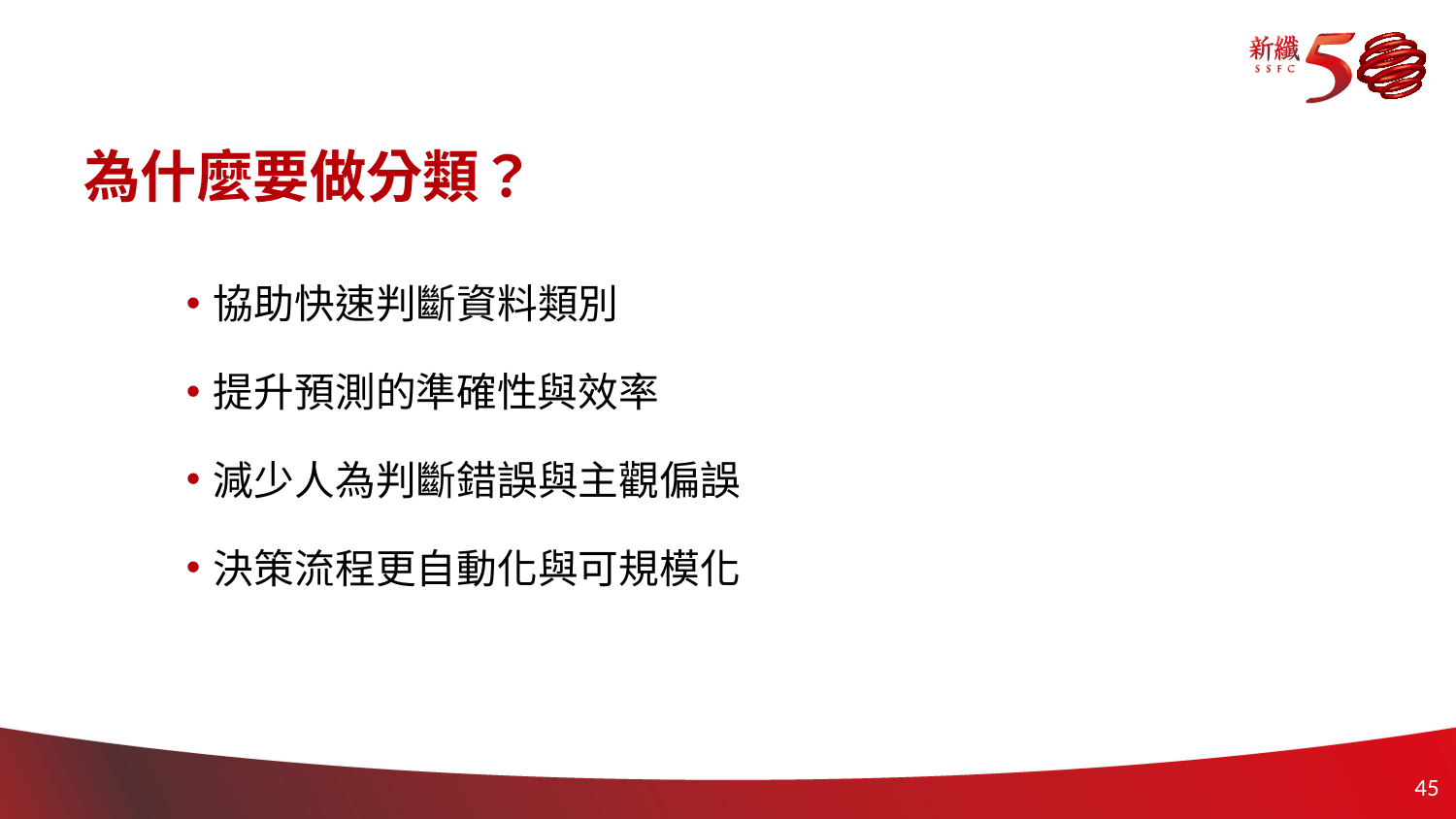

# 為什麼要做分類？
協助快速判斷資料類別
提升預測的準確性與效率
減少人為判斷錯誤與主觀偏誤
決策流程更自動化與可規模化

45